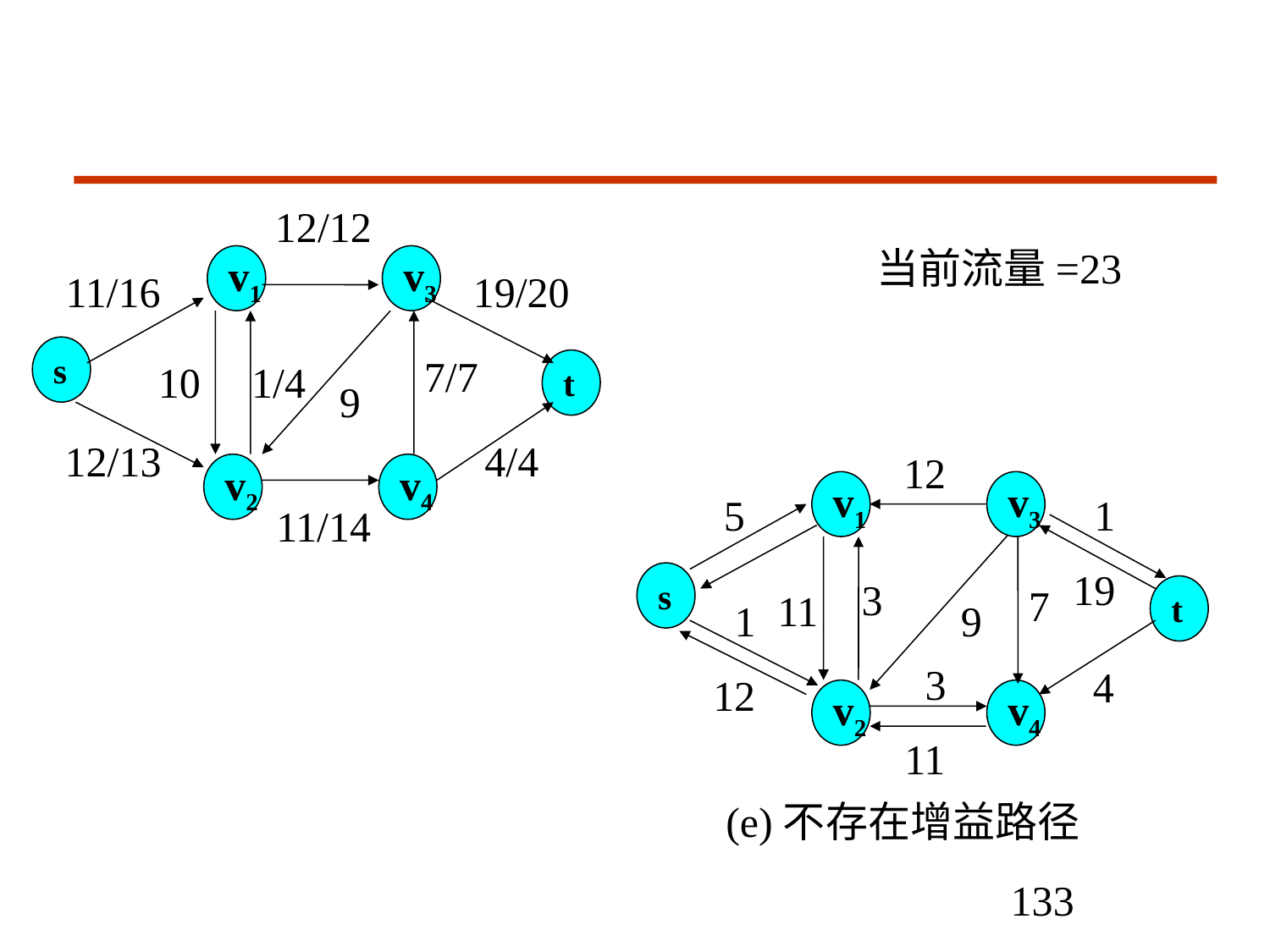

12/12
v1
v3
11/16
19/20

s
7/7
10
1/4
t

12/13
4/4
v2
v4

11/14
9
当前流量=23
12
v1
v3
5
1

19
s
3
t
11
1
9

3
4
12
v2
v4

11
7
(e)不存在增益路径
133